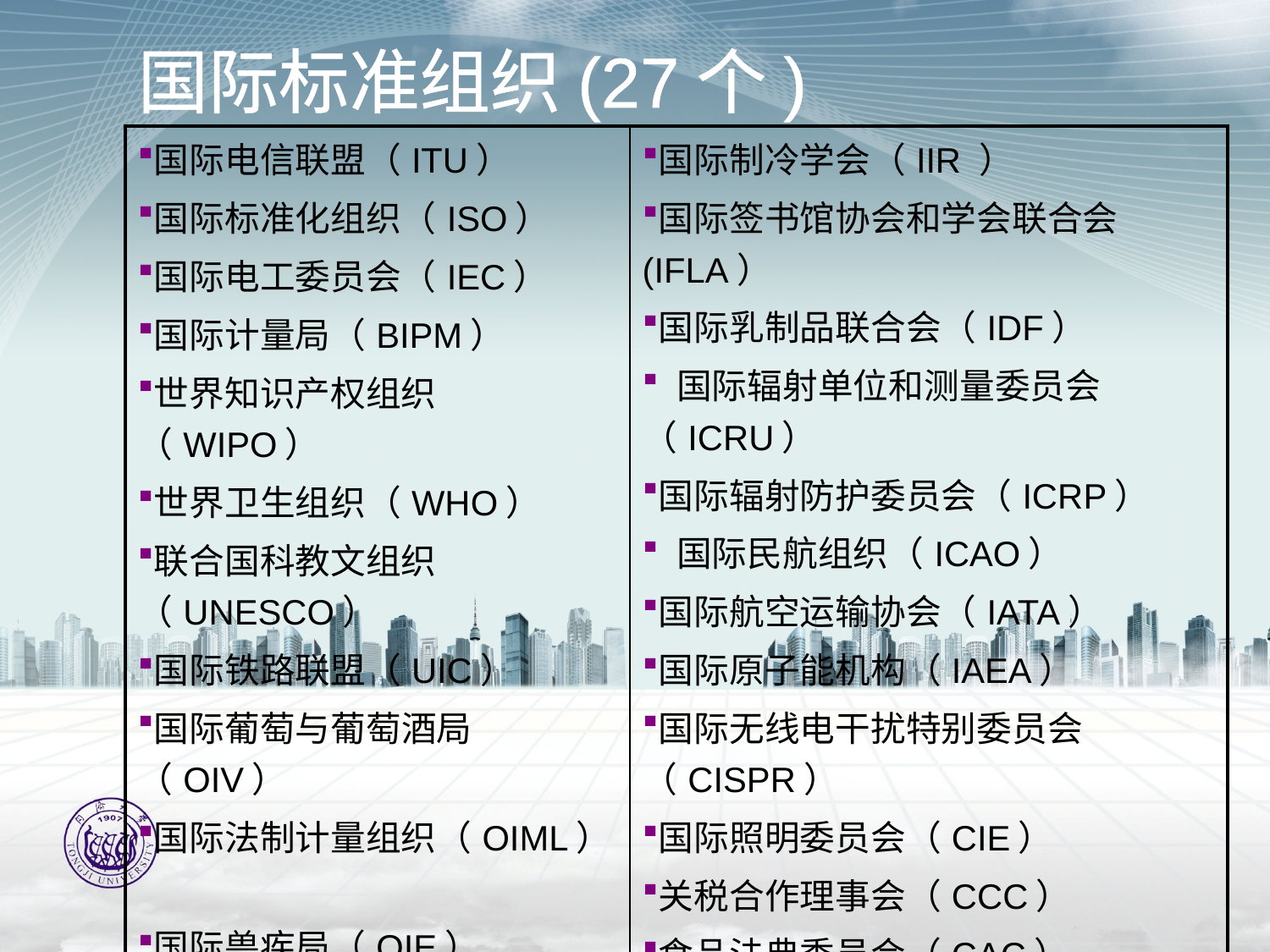

# 国际标准组织(27个)
| 国际电信联盟（ITU） 国际标准化组织（ISO） 国际电工委员会（IEC） 国际计量局（BIPM） 世界知识产权组织（WIPO） 世界卫生组织（WHO） 联合国科教文组织（UNESCO） 国际铁路联盟（UIC） 国际葡萄与葡萄酒局（OIV） 国际法制计量组织（OIML） 国际兽疾局（OIE） 国际橄榄油理事会（IOOC） 国际海事组织（IMO） 国际劳工组织（ILO） | 国际制冷学会（IIR ） 国际签书馆协会和学会联合会(IFLA） 国际乳制品联合会（IDF） 国际辐射单位和测量委员会（ICRU） 国际辐射防护委员会（ICRP） 国际民航组织（ICAO） 国际航空运输协会（IATA） 国际原子能机构（IAEA） 国际无线电干扰特别委员会（CISPR） 国际照明委员会（CIE） 关税合作理事会（CCC） 食品法典委员会（CAC） 国际人造纤维标准化局（BISFA） |
| --- | --- |